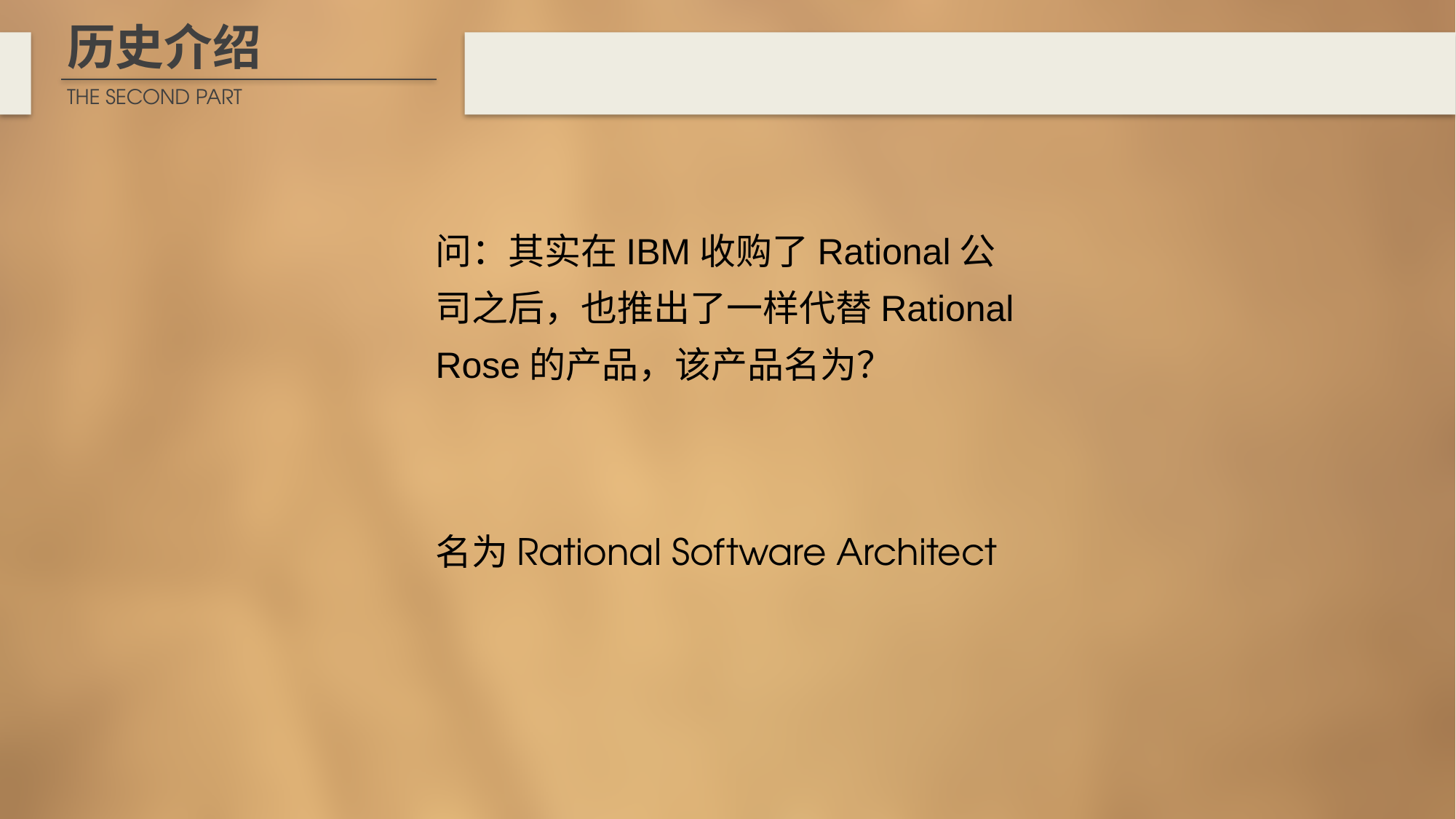

历史介绍
THE SECOND PART

问：其实在IBM收购了Rational公司之后，也推出了一样代替Rational Rose的产品，该产品名为？
名为Rational Software Architect